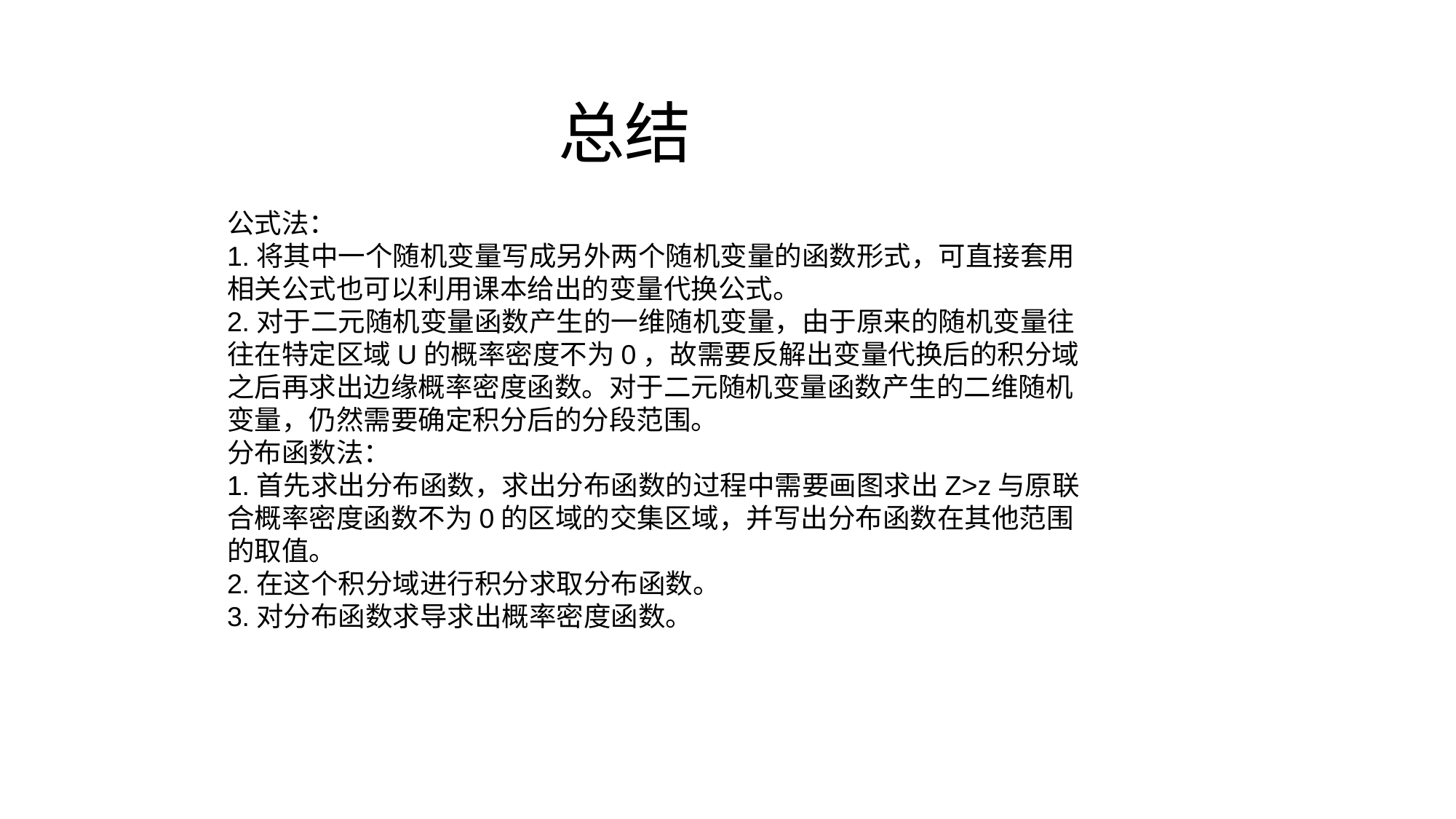

总结
公式法：
1.将其中一个随机变量写成另外两个随机变量的函数形式，可直接套用相关公式也可以利用课本给出的变量代换公式。
2.对于二元随机变量函数产生的一维随机变量，由于原来的随机变量往往在特定区域U的概率密度不为0，故需要反解出变量代换后的积分域之后再求出边缘概率密度函数。对于二元随机变量函数产生的二维随机变量，仍然需要确定积分后的分段范围。
分布函数法：
1.首先求出分布函数，求出分布函数的过程中需要画图求出Z>z与原联合概率密度函数不为0的区域的交集区域，并写出分布函数在其他范围的取值。
2.在这个积分域进行积分求取分布函数。
3.对分布函数求导求出概率密度函数。